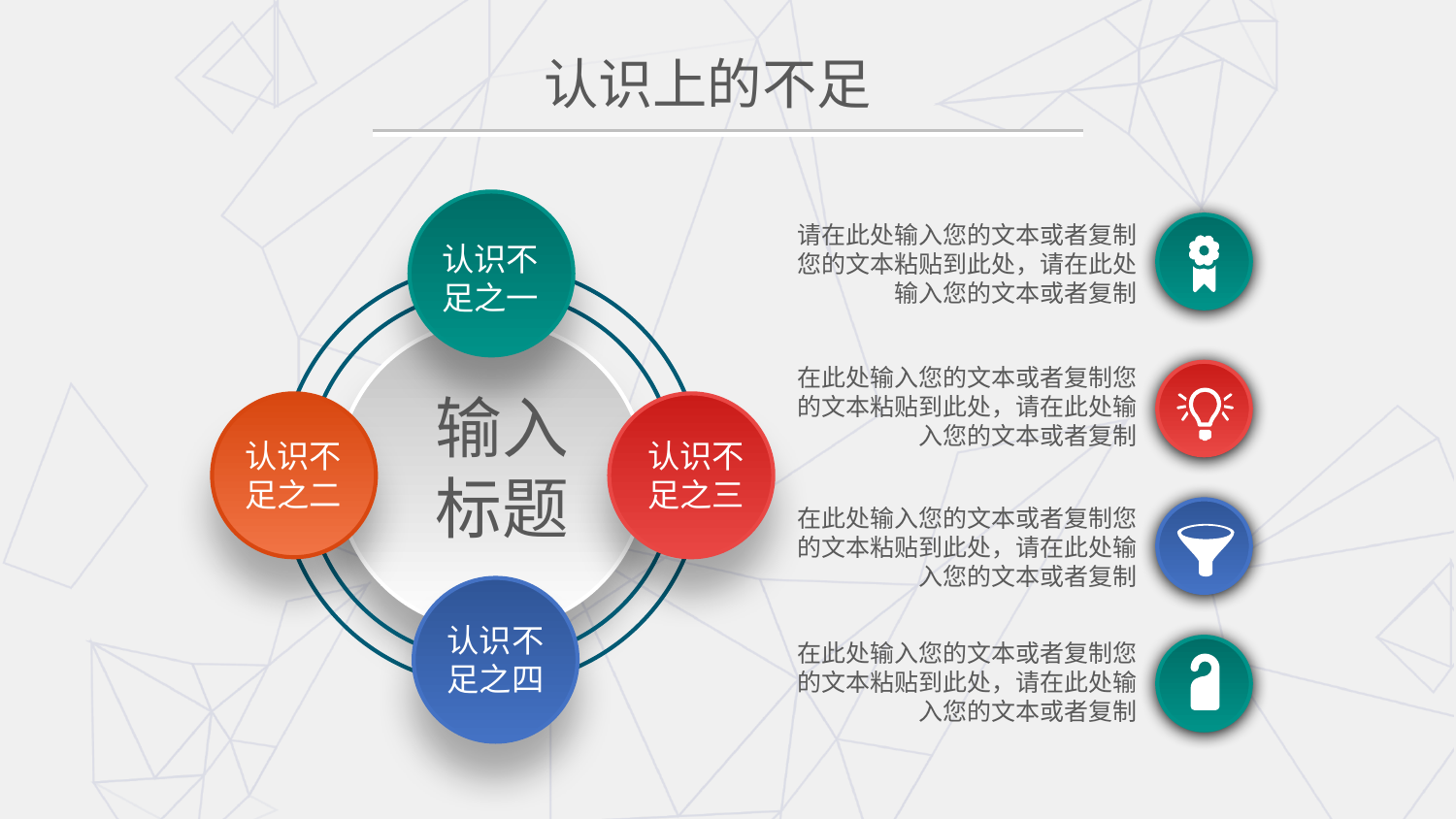

# 认识上的不足

认识不足之一

认识不
足之二
认识不足之三

认识不
足之四
请在此处输入您的文本或者复制您的文本粘贴到此处，请在此处输入您的文本或者复制

在此处输入您的文本或者复制您的文本粘贴到此处，请在此处输入您的文本或者复制

输入
标题

在此处输入您的文本或者复制您的文本粘贴到此处，请在此处输入您的文本或者复制

在此处输入您的文本或者复制您的文本粘贴到此处，请在此处输入您的文本或者复制